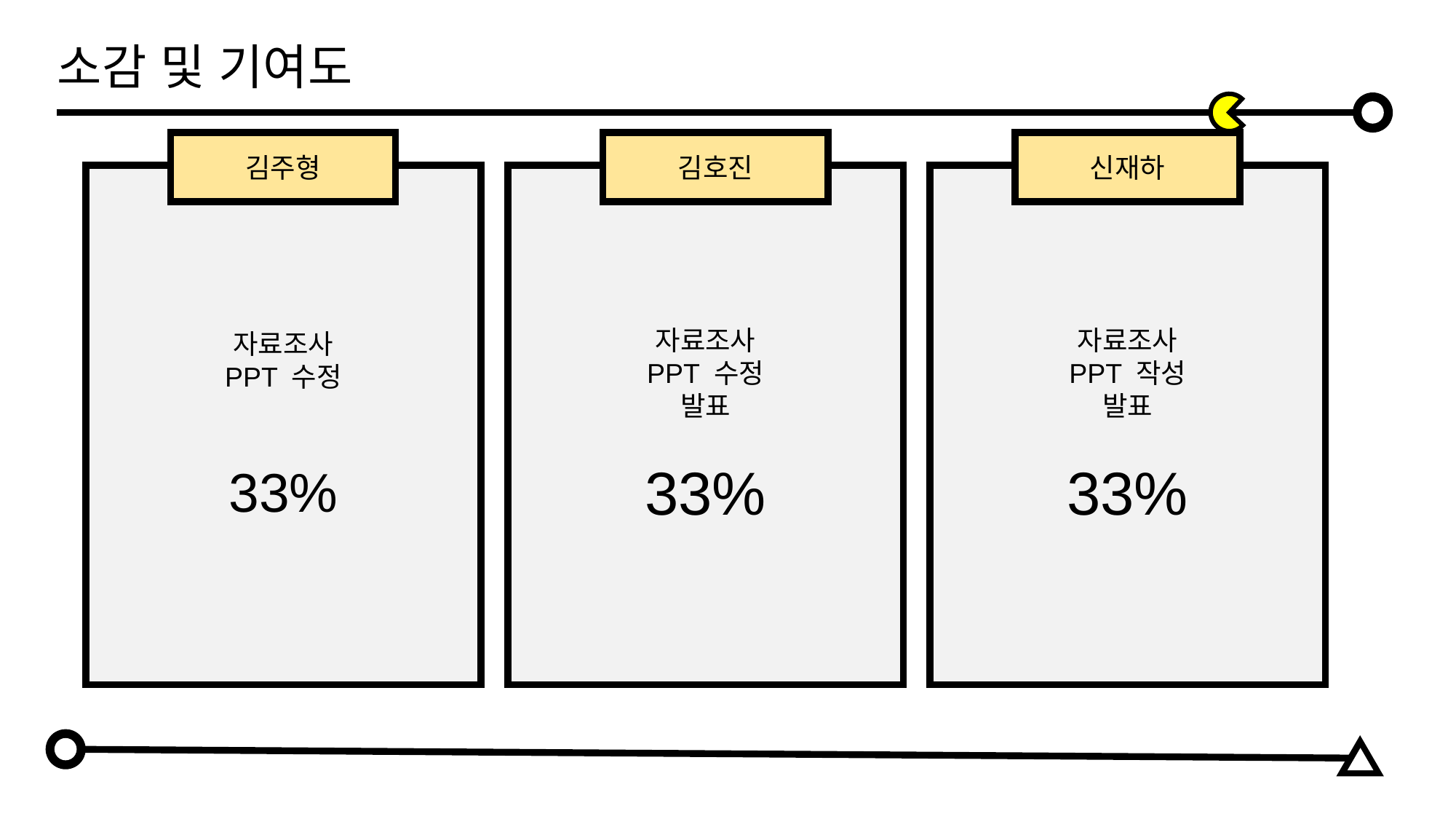

소감 및 기여도

신재하
김주형
김호진
자료조사
PPT 작성
발표

33%
자료조사
PPT 수정
발표

33%
자료조사
PPT 수정

33%